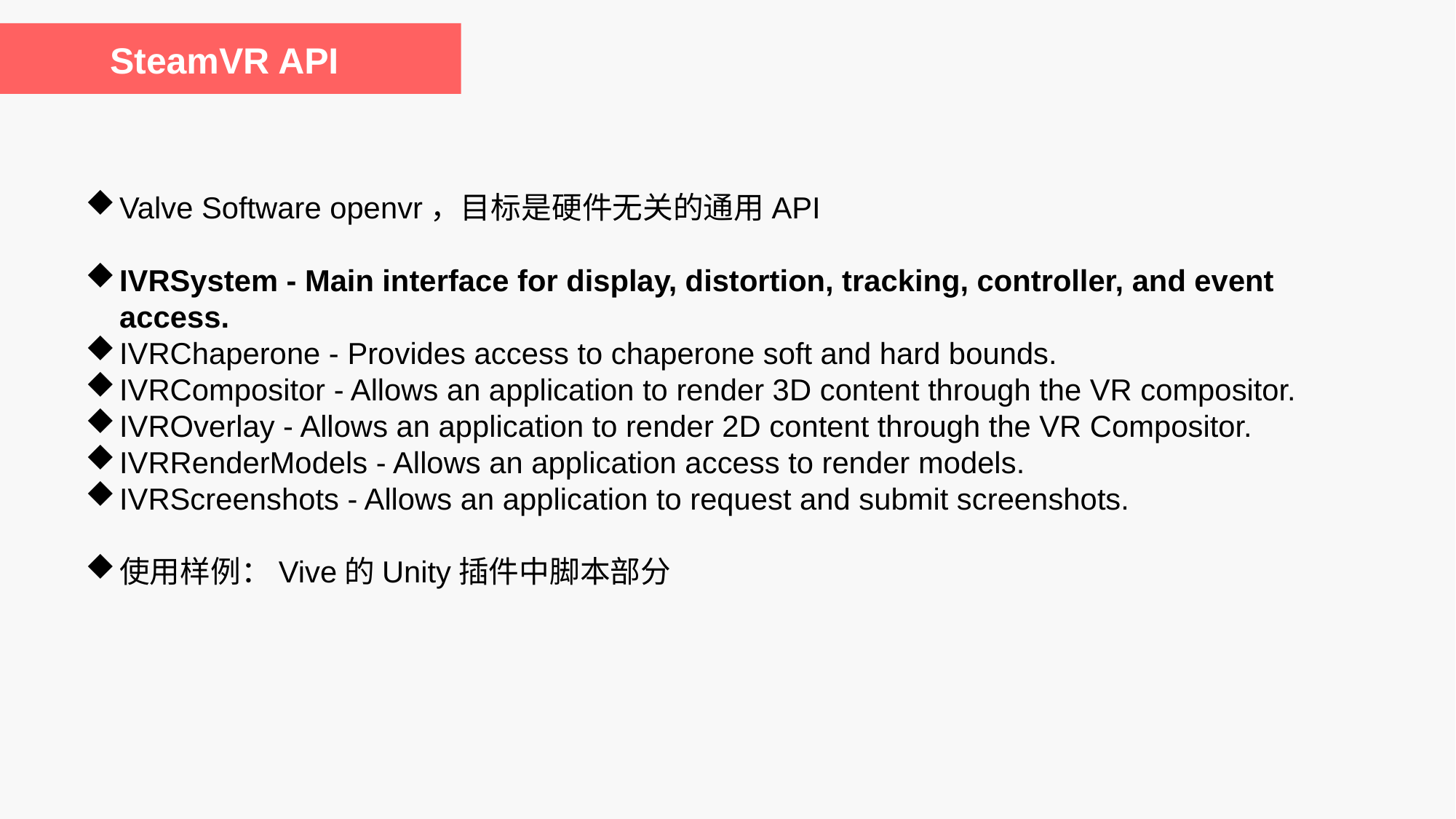

SteamVR API
Valve Software openvr，目标是硬件无关的通用API

IVRSystem - Main interface for display, distortion, tracking, controller, and event access.
IVRChaperone - Provides access to chaperone soft and hard bounds.
IVRCompositor - Allows an application to render 3D content through the VR compositor.
IVROverlay - Allows an application to render 2D content through the VR Compositor.
IVRRenderModels - Allows an application access to render models.
IVRScreenshots - Allows an application to request and submit screenshots.

使用样例：Vive的Unity插件中脚本部分